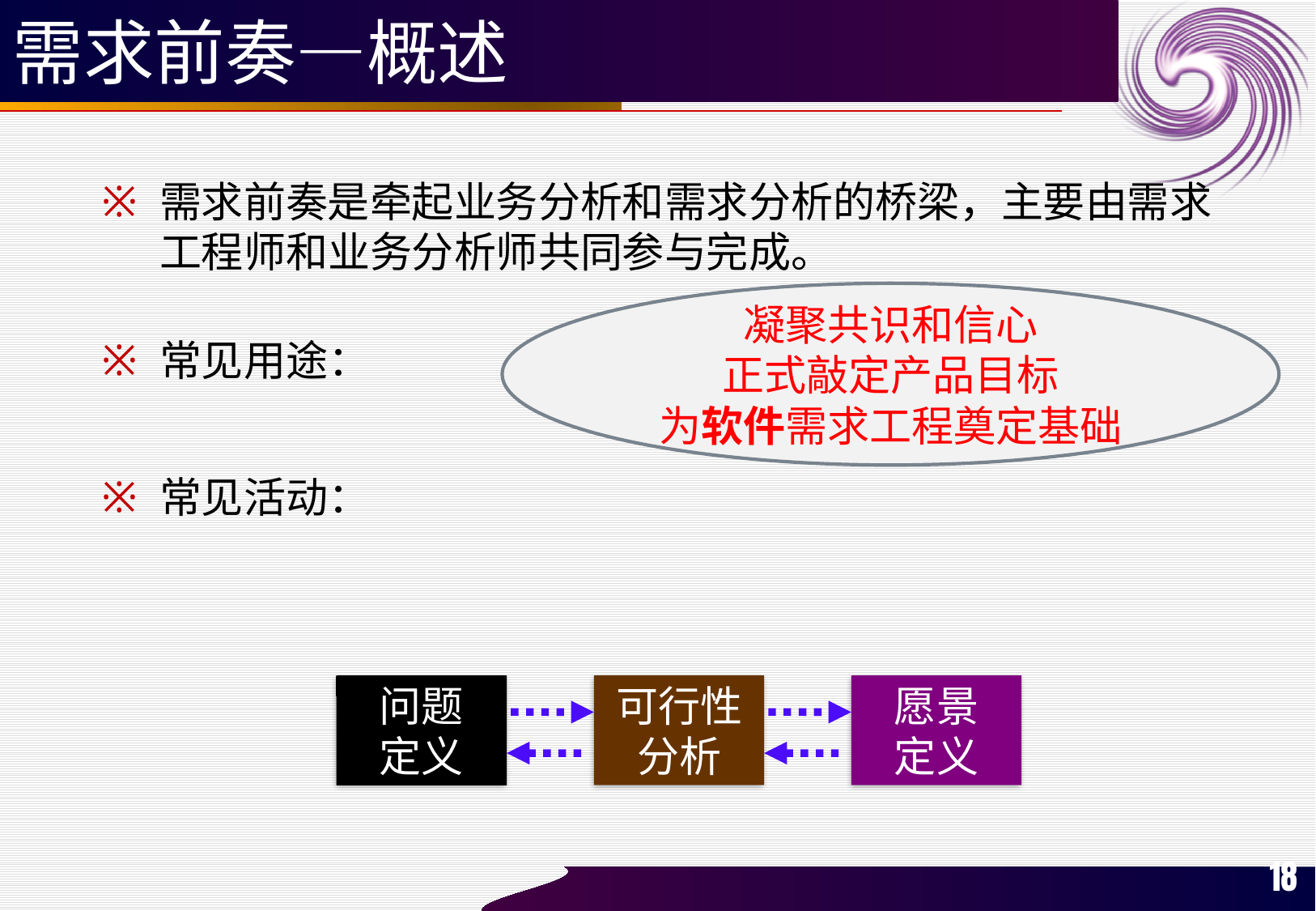

# 需求前奏—概述
需求前奏是牵起业务分析和需求分析的桥梁，主要由需求工程师和业务分析师共同参与完成。

常见用途：

常见活动：
凝聚共识和信心
正式敲定产品目标
为软件需求工程奠定基础
问题
定义
可行性
分析
愿景
定义
18